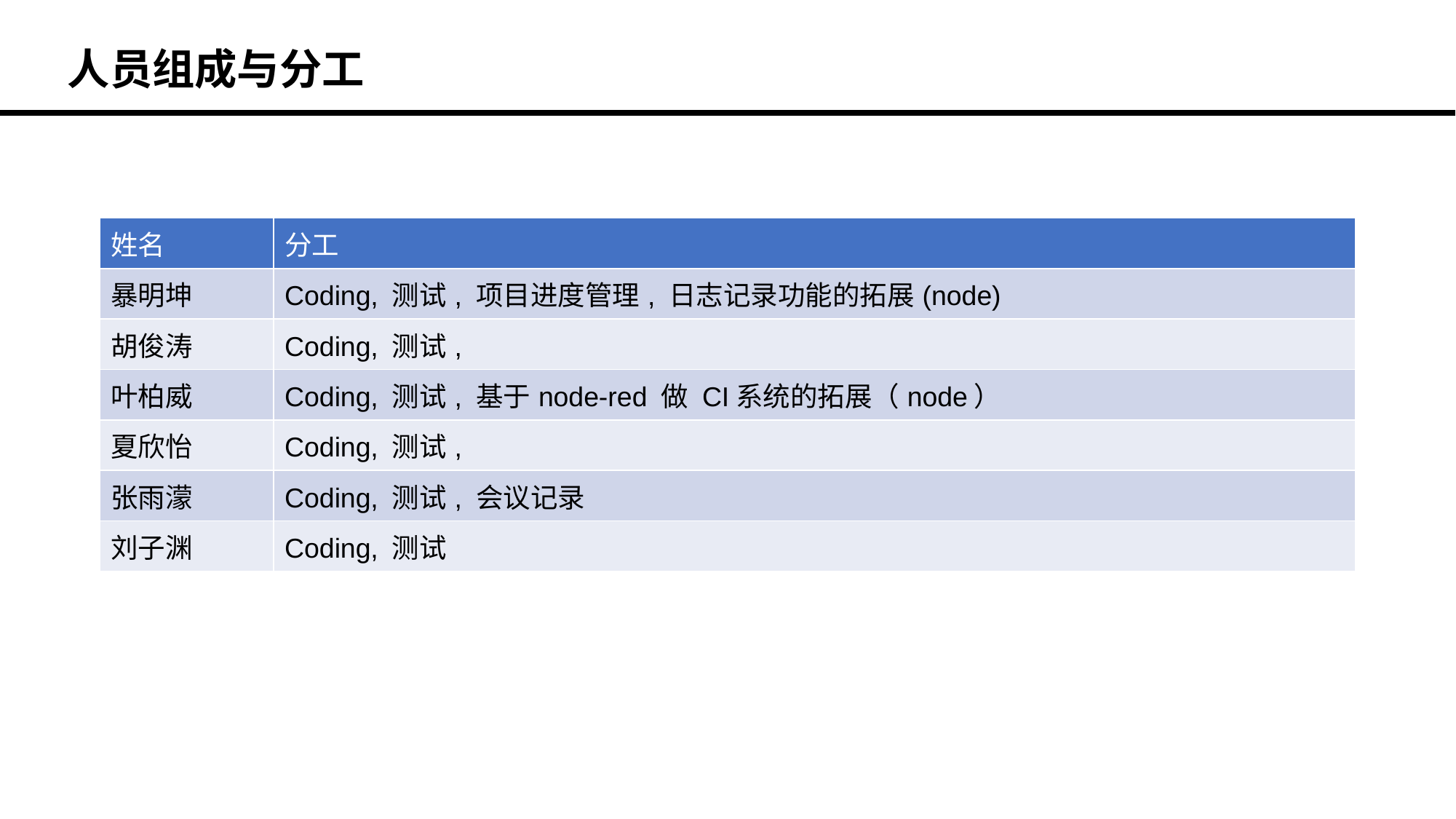

人员组成与分工
| 姓名 | 分工 |
| --- | --- |
| 暴明坤 | Coding, 测试, 项目进度管理, 日志记录功能的拓展(node) |
| 胡俊涛 | Coding, 测试, |
| 叶柏威 | Coding, 测试, 基于node-red 做 CI系统的拓展（node） |
| 夏欣怡 | Coding, 测试, |
| 张雨濛 | Coding, 测试, 会议记录 |
| 刘子渊 | Coding, 测试 |